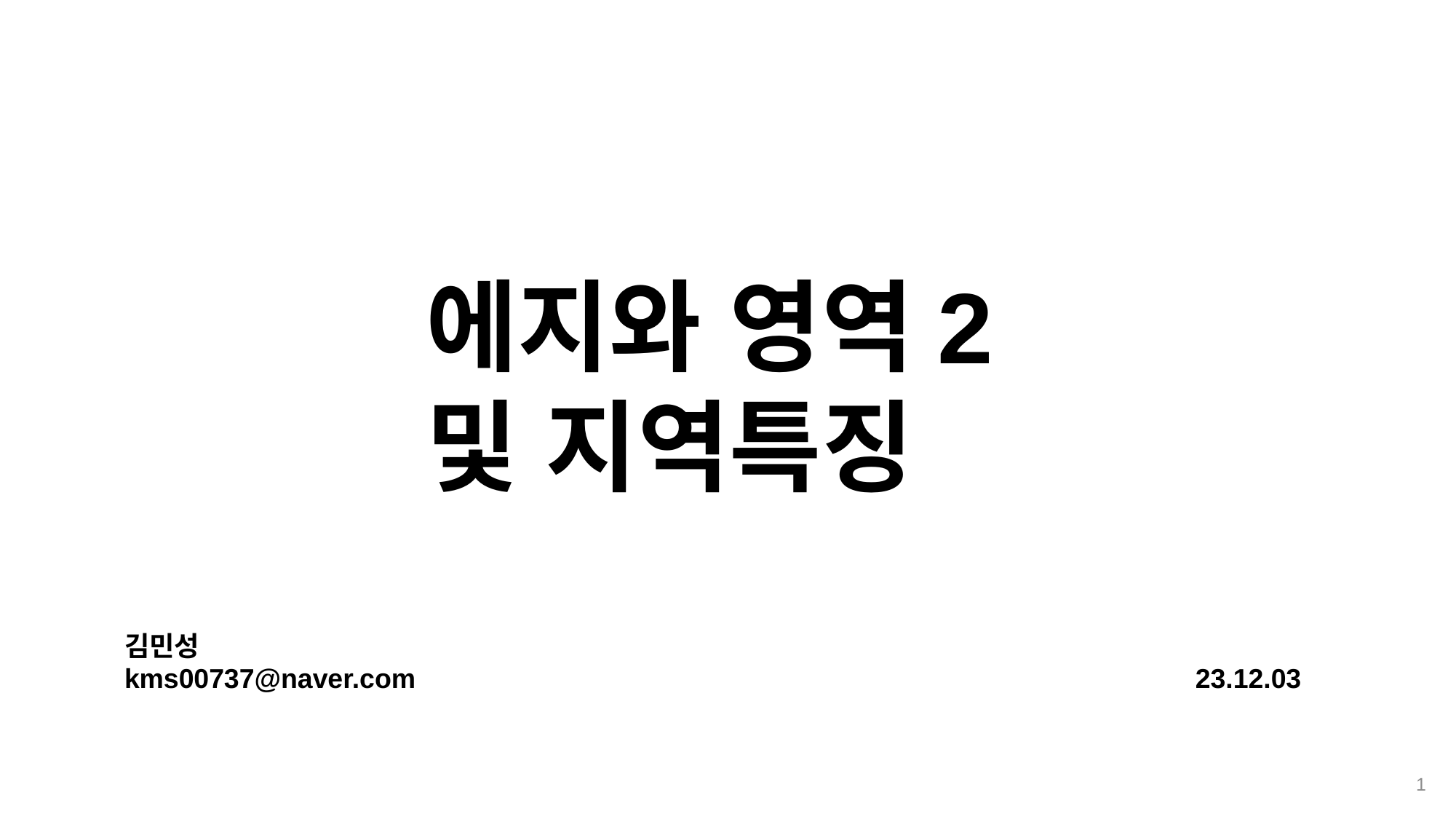

에지와 영역2
및 지역특징
김민성
kms00737@naver.com
23.12.03
1